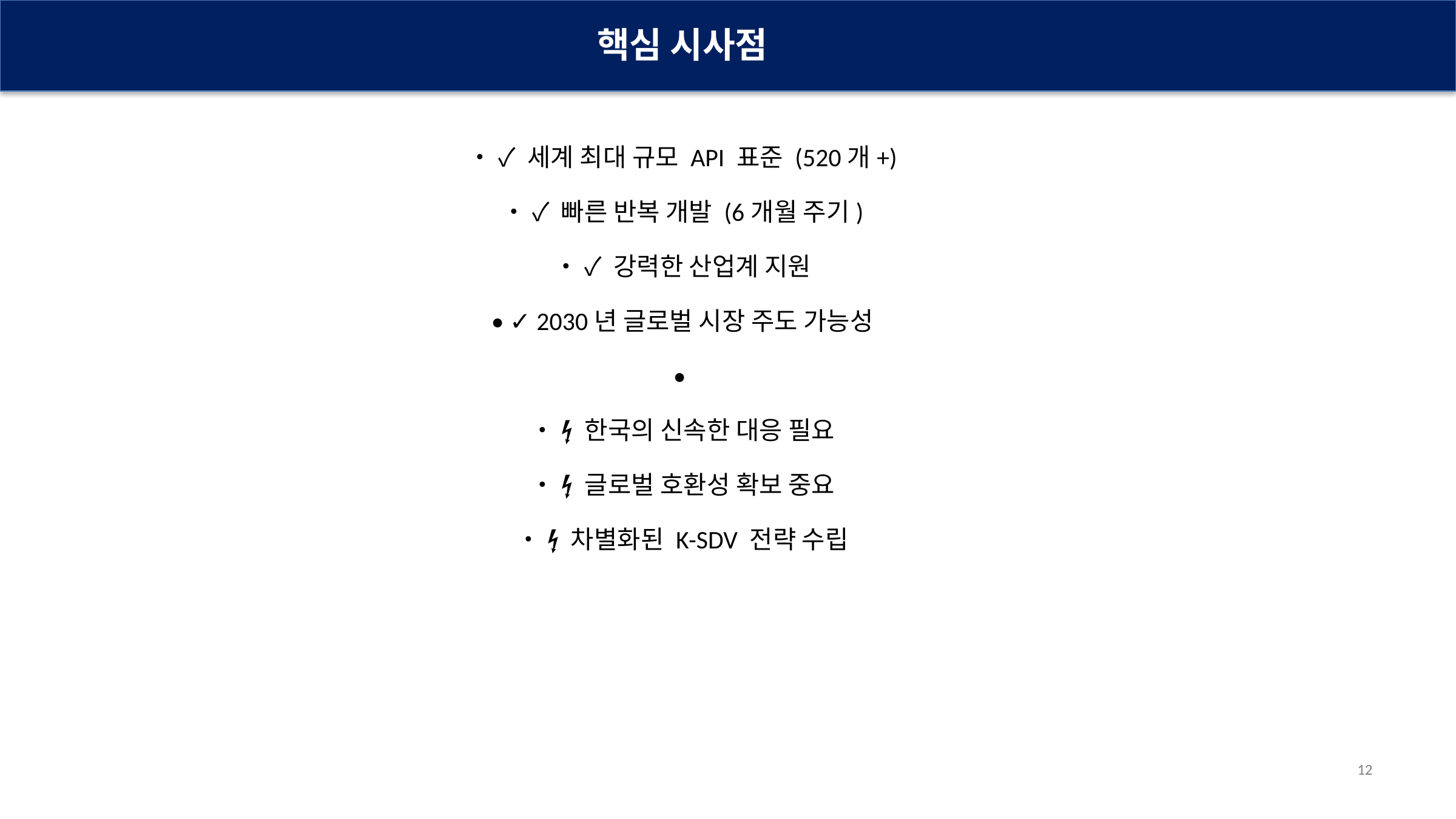

핵심 시사점
• ✓ 세계 최대 규모 API 표준 (520개+)
• ✓ 빠른 반복 개발 (6개월 주기)
• ✓ 강력한 산업계 지원
• ✓ 2030년 글로벌 시장 주도 가능성
•
• ⚡ 한국의 신속한 대응 필요
• ⚡ 글로벌 호환성 확보 중요
• ⚡ 차별화된 K-SDV 전략 수립
12